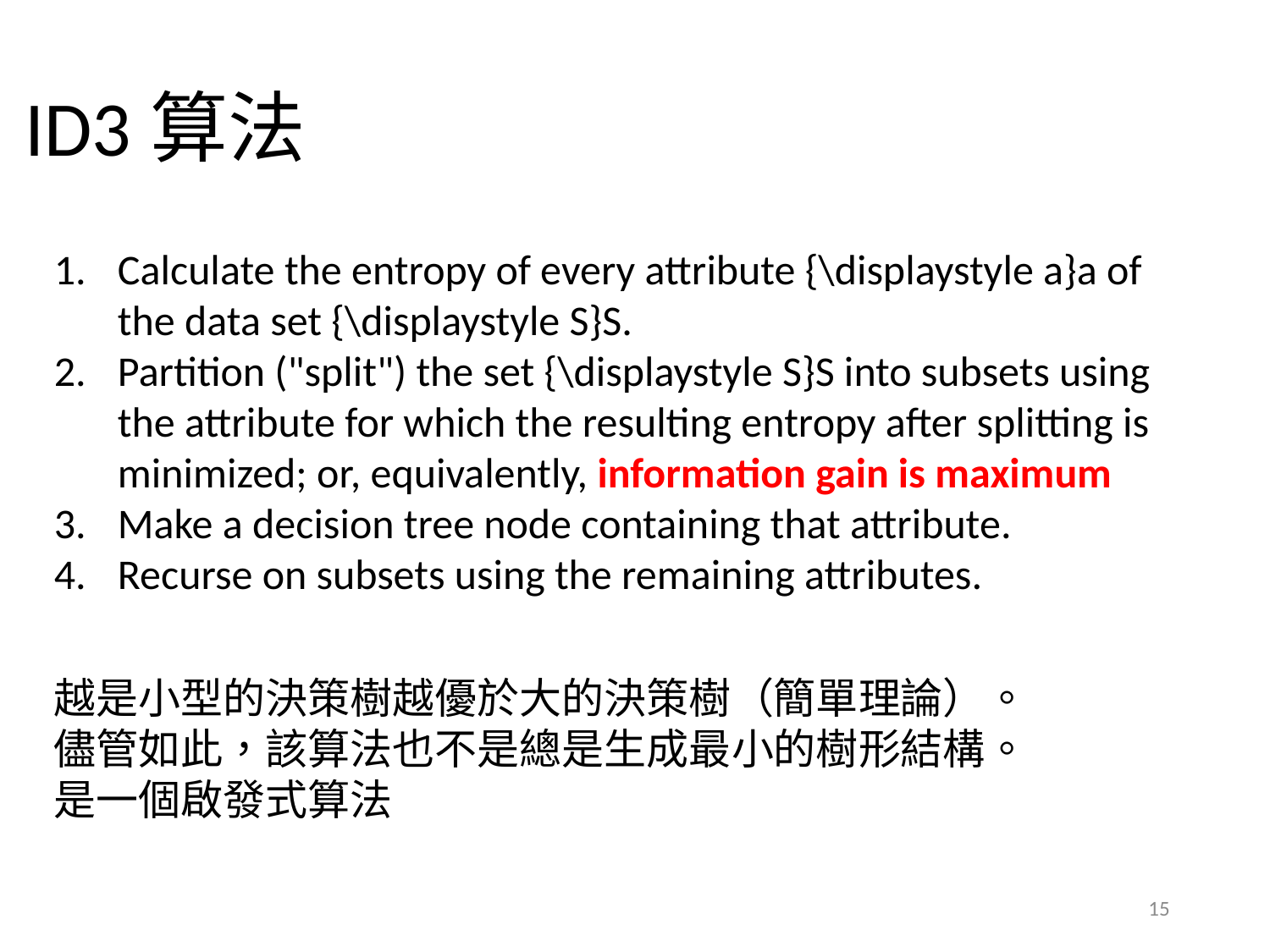

ID3算法
Calculate the entropy of every attribute {\displaystyle a}a of the data set {\displaystyle S}S.
Partition ("split") the set {\displaystyle S}S into subsets using the attribute for which the resulting entropy after splitting is minimized; or, equivalently, information gain is maximum
Make a decision tree node containing that attribute.
Recurse on subsets using the remaining attributes.
越是小型的決策樹越優於大的決策樹（簡單理論）。
儘管如此，該算法也不是總是生成最小的樹形結構。
是一個啟發式算法
15